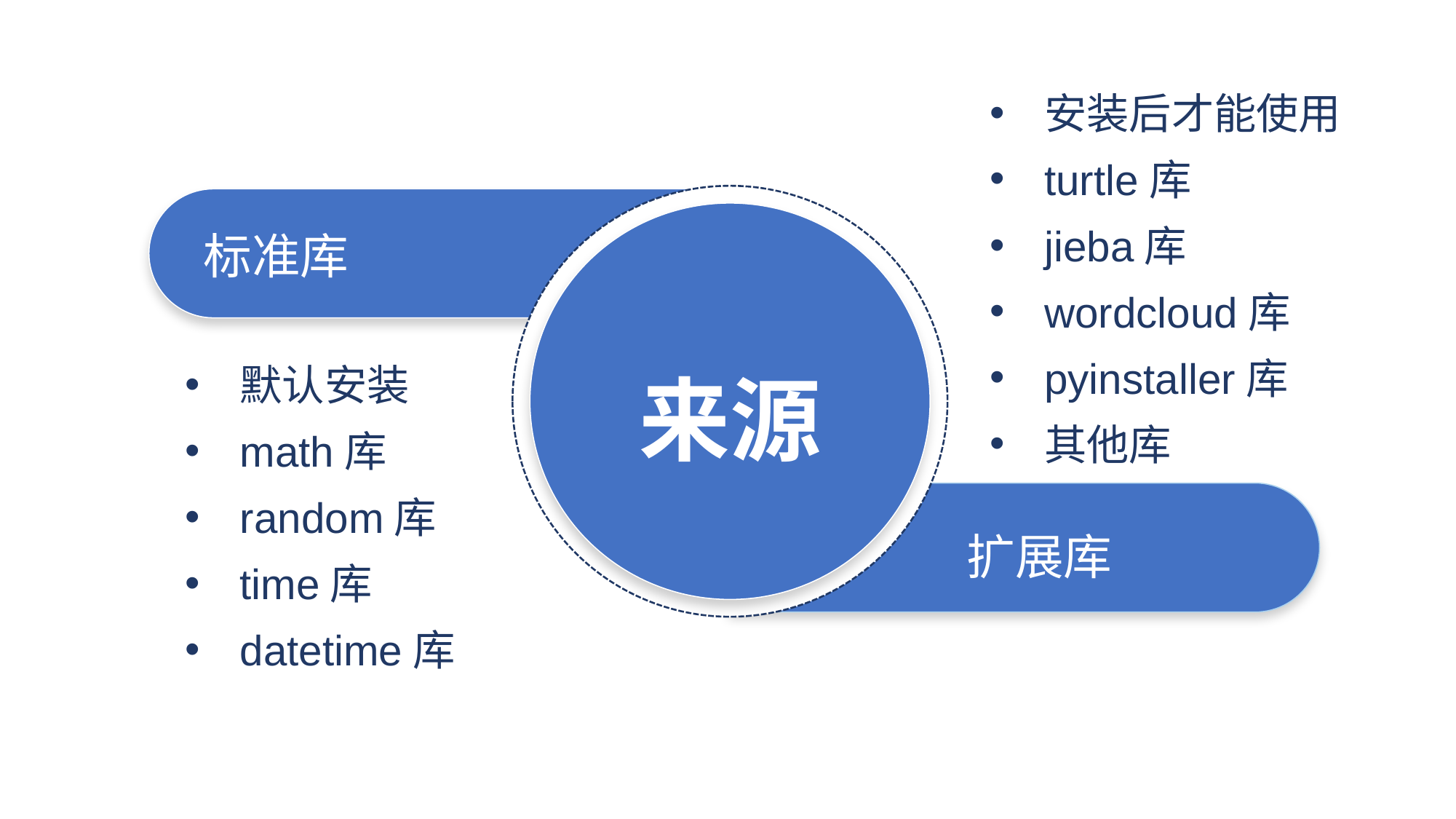

安装后才能使用
turtle库
jieba库
wordcloud库
pyinstaller库
其他库

标准库

来源
默认安装
math库
random库
time库
datetime库
扩展库